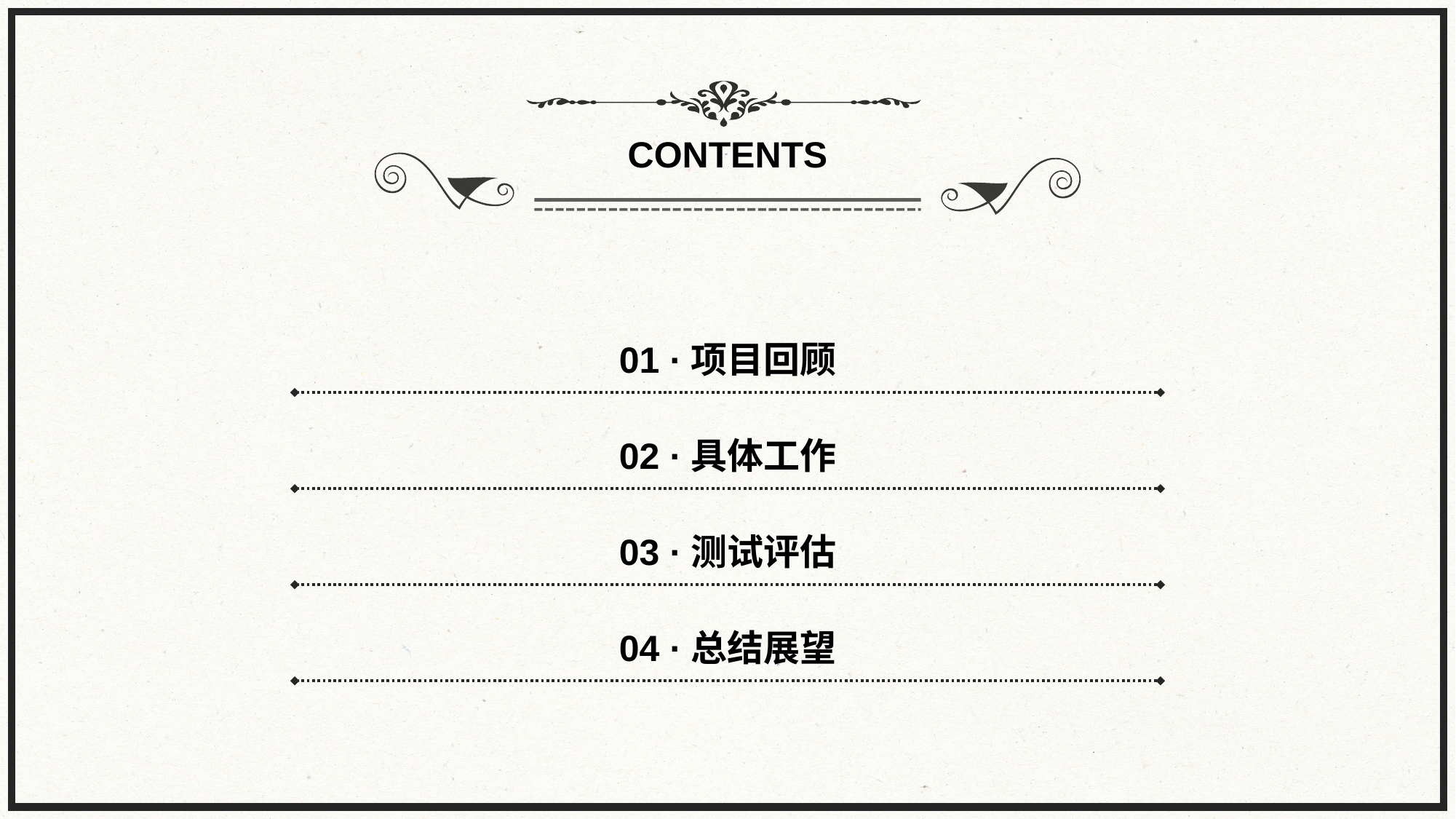

CONTENTS
01 ·项目回顾
02 ·具体工作
03 ·测试评估
04 ·总结展望